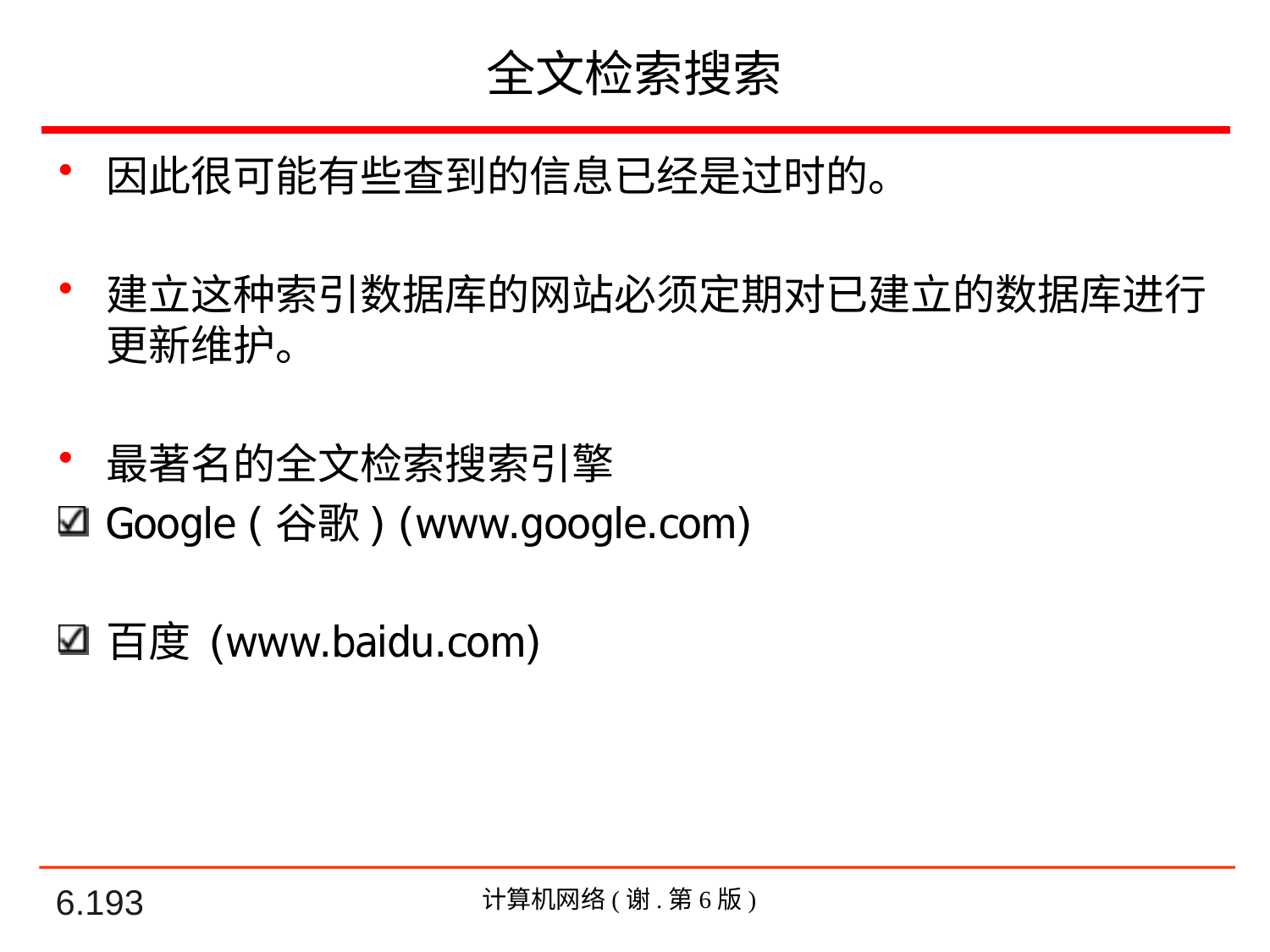

# 全文检索搜索
因此很可能有些查到的信息已经是过时的。

建立这种索引数据库的网站必须定期对已建立的数据库进行更新维护。

最著名的全文检索搜索引擎
Google (谷歌) (www.google.com)

百度 (www.baidu.com)